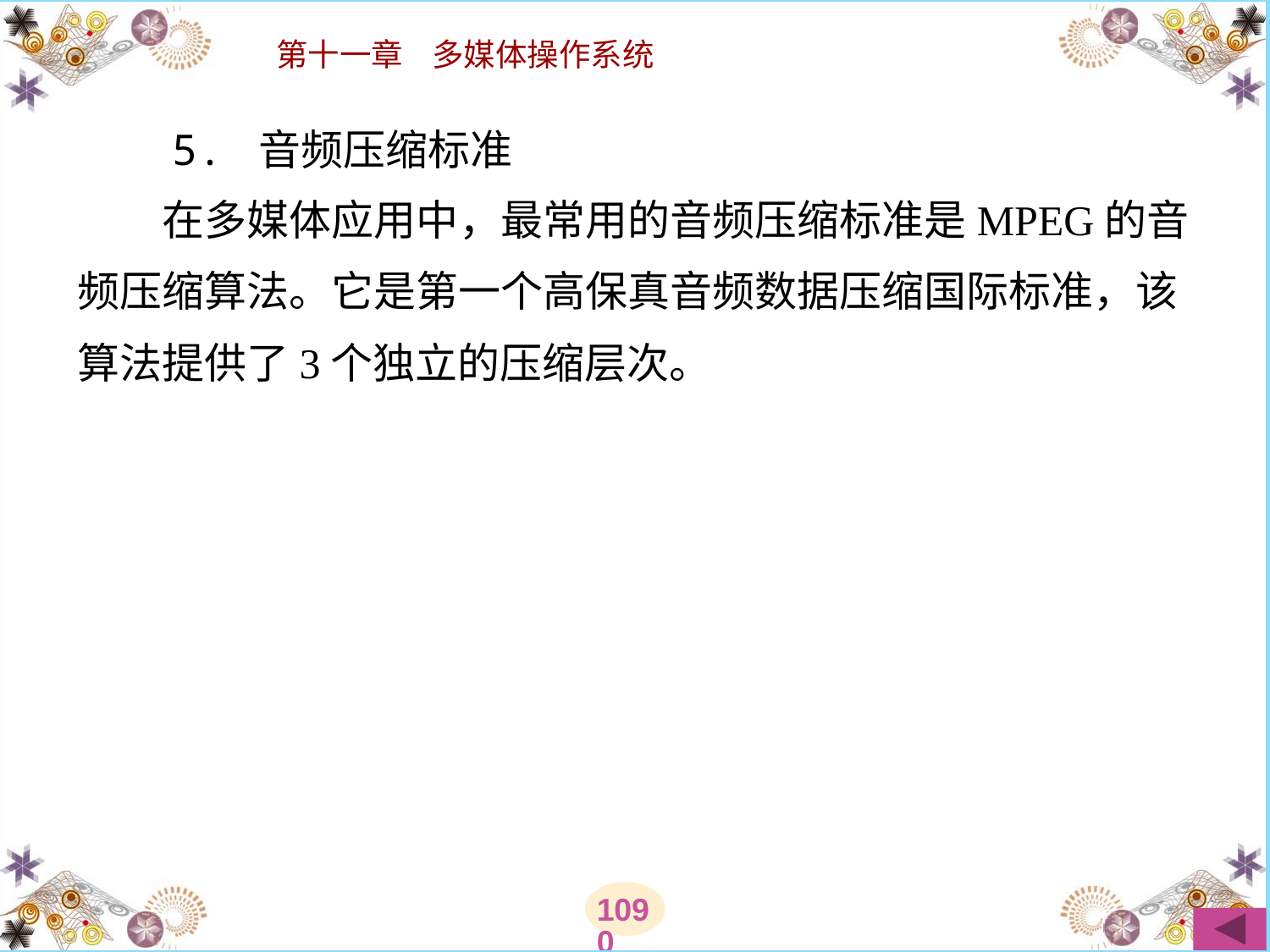

# 5. 音频压缩标准 　　在多媒体应用中，最常用的音频压缩标准是MPEG的音频压缩算法。它是第一个高保真音频数据压缩国际标准，该算法提供了3个独立的压缩层次。